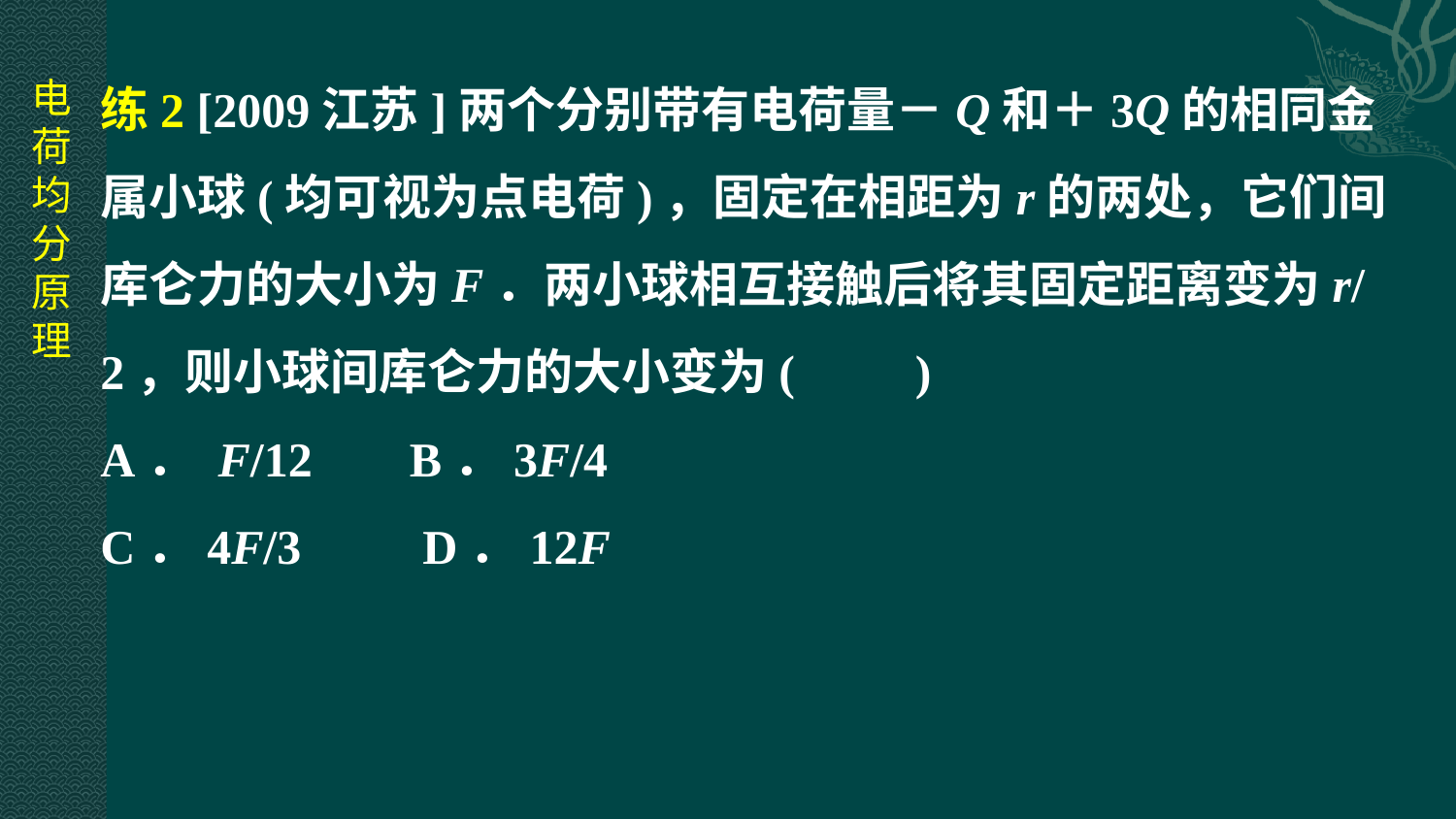

练2 [2009江苏]两个分别带有电荷量－Q和＋3Q的相同金属小球(均可视为点电荷)，固定在相距为r的两处，它们间库仑力的大小为F．两小球相互接触后将其固定距离变为r/2，则小球间库仑力的大小变为(　　)
A． F/12        B．3F/4
C．4F/3          D．12F
电荷均分原理